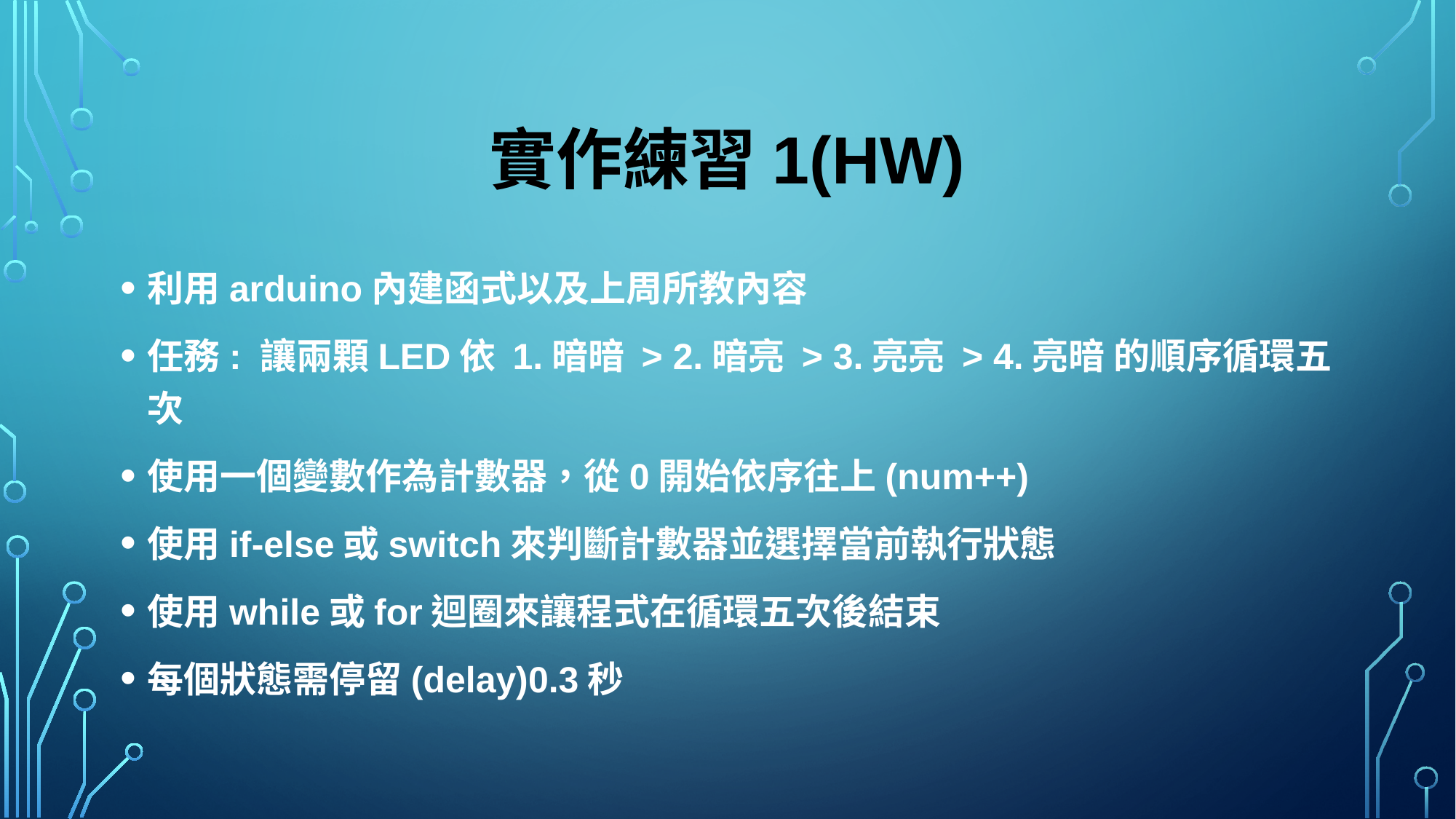

# 實作練習1(HW)
利用arduino內建函式以及上周所教內容
任務: 讓兩顆LED依 1.暗暗 > 2.暗亮 > 3.亮亮 > 4.亮暗 的順序循環五次
使用一個變數作為計數器，從0開始依序往上(num++)
使用if-else或switch來判斷計數器並選擇當前執行狀態
使用while或for迴圈來讓程式在循環五次後結束
每個狀態需停留(delay)0.3秒